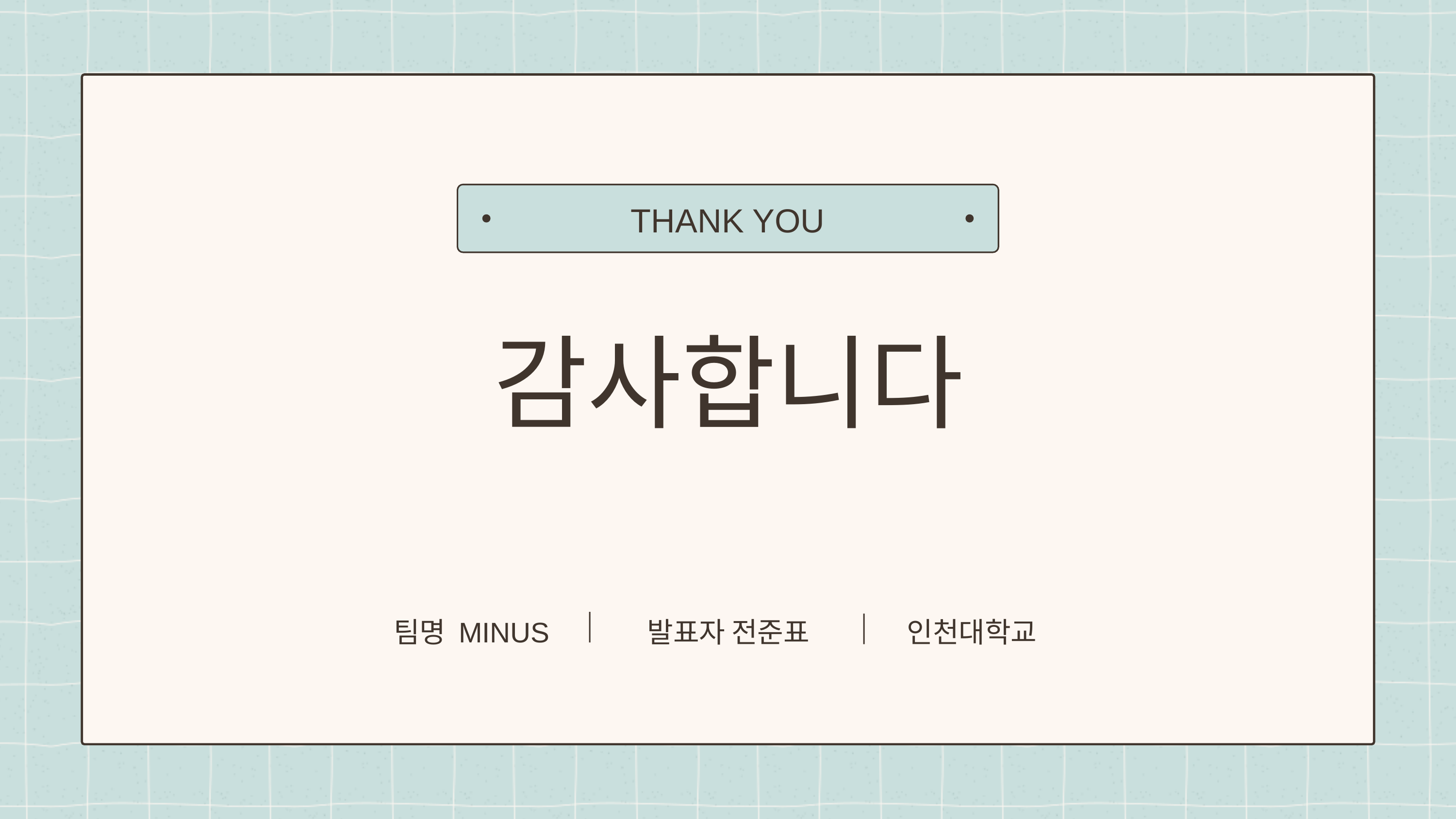

THANK YOU

감사합니다
팀명 MINUS
발표자 전준표
인천대학교